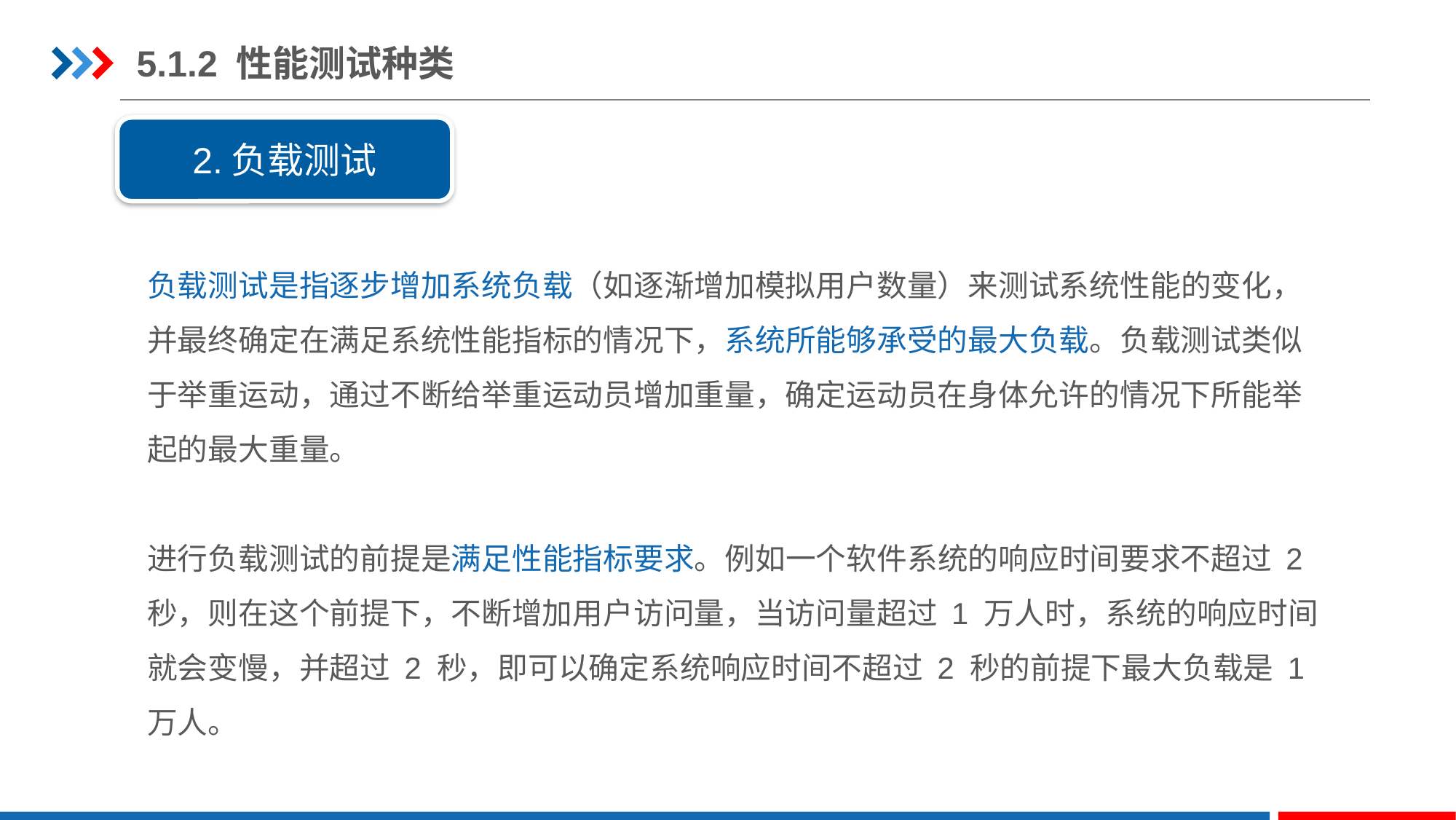

5.1.2 性能测试种类
2.负载测试
负载测试是指逐步增加系统负载（如逐渐增加模拟用户数量）来测试系统性能的变化，并最终确定在满足系统性能指标的情况下，系统所能够承受的最大负载。负载测试类似于举重运动，通过不断给举重运动员增加重量，确定运动员在身体允许的情况下所能举起的最大重量。

进行负载测试的前提是满足性能指标要求。例如一个软件系统的响应时间要求不超过 2 秒，则在这个前提下，不断增加用户访问量，当访问量超过 1 万人时，系统的响应时间就会变慢，并超过 2 秒，即可以确定系统响应时间不超过 2 秒的前提下最大负载是 1 万人。